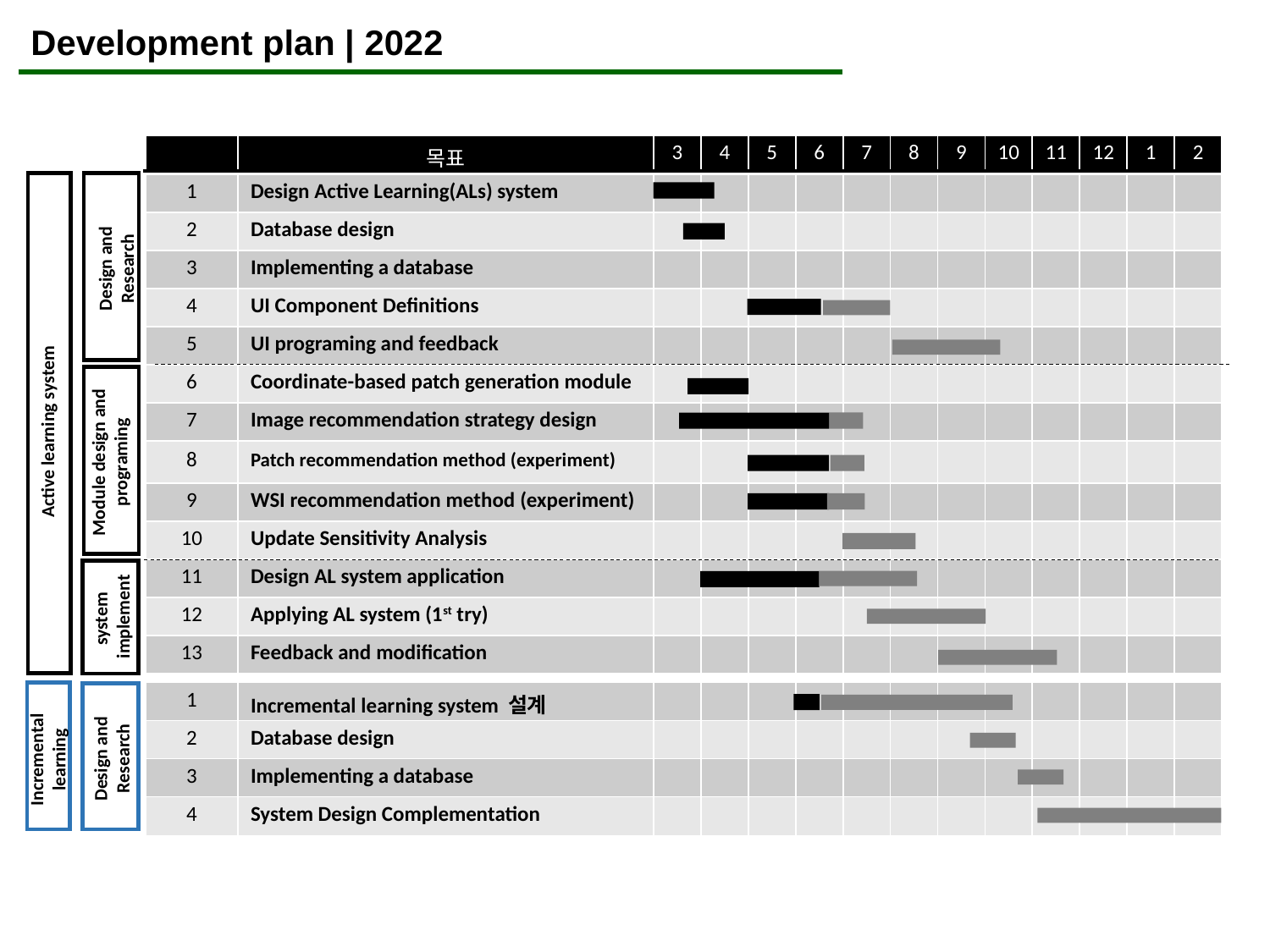

Development plan | 2022
|  | 목표 | 3 | 4 | 5 | 6 | 7 | 8 | 9 | 10 | 11 | 12 | 1 | 2 |
| --- | --- | --- | --- | --- | --- | --- | --- | --- | --- | --- | --- | --- | --- |

| 1 | Design Active Learning(ALs) system |  |  |  |  |  |  |  |  |  |  |  |  |
| --- | --- | --- | --- | --- | --- | --- | --- | --- | --- | --- | --- | --- | --- |
| 2 | Database design |  |  |  |  |  |  |  |  |  |  |  |  |
| 3 | Implementing a database |  |  |  |  |  |  |  |  |  |  |  |  |
| 4 | UI Component Definitions |  |  |  |  |  |  |  |  |  |  |  |  |
| 5 | UI programing and feedback |  |  |  |  |  |  |  |  |  |  |  |  |
| 6 | Coordinate-based patch generation module |  |  |  |  |  |  |  |  |  |  |  |  |
| 7 | Image recommendation strategy design |  |  |  |  |  |  |  |  |  |  |  |  |
| 8 | Patch recommendation method (experiment) |  |  |  |  |  |  |  |  |  |  |  |  |
| 9 | WSI recommendation method (experiment) |  |  |  |  |  |  |  |  |  |  |  |  |
| 10 | Update Sensitivity Analysis |  |  |  |  |  |  |  |  |  |  |  |  |
| 11 | Design AL system application |  |  |  |  |  |  |  |  |  |  |  |  |
| 12 | Applying AL system (1st try) |  |  |  |  |  |  |  |  |  |  |  |  |
| 13 | Feedback and modification |  |  |  |  |  |  |  |  |  |  |  |  |

Design and Research

Active learning system
Module design and programing

system
implement

| 1 | Incremental learning system 설계 |  |  |  |  |  |  |  |  |  |  |  |  |
| --- | --- | --- | --- | --- | --- | --- | --- | --- | --- | --- | --- | --- | --- |
| 2 | Database design |  |  |  |  |  |  |  |  |  |  |  |  |
| 3 | Implementing a database |  |  |  |  |  |  |  |  |  |  |  |  |
| 4 | System Design Complementation |  |  |  |  |  |  |  |  |  |  |  |  |

Incremental
learning
Design and Research